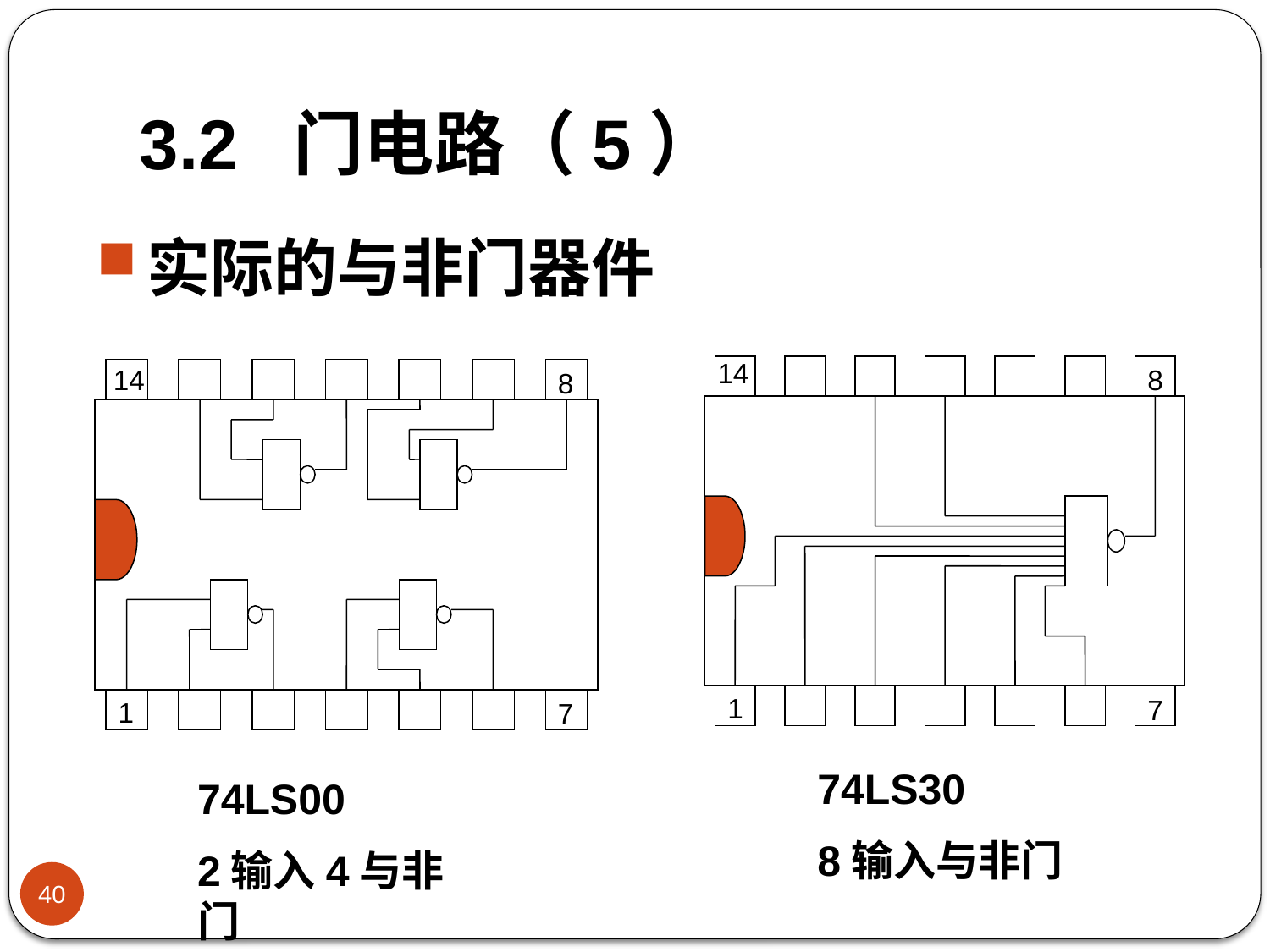

# 3.2  门电路（5）
实际的与非门器件
14

8

1

7
14

8

1

7
74LS30
8输入与非门
74LS00
2输入4与非门
40